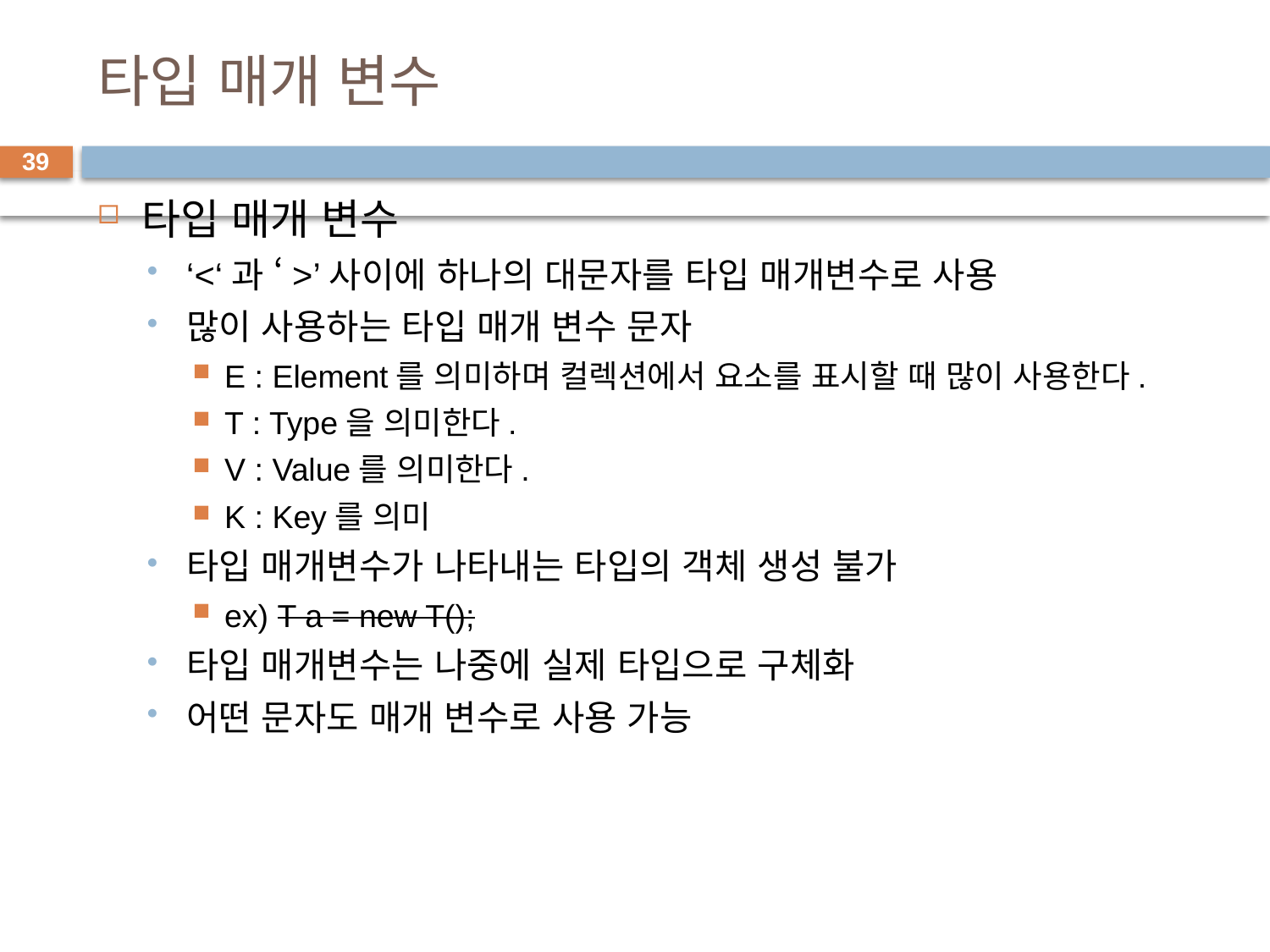

# 타입 매개 변수
39
타입 매개 변수
‘<‘과 ‘>’사이에 하나의 대문자를 타입 매개변수로 사용
많이 사용하는 타입 매개 변수 문자
E : Element를 의미하며 컬렉션에서 요소를 표시할 때 많이 사용한다.
T : Type을 의미한다.
V : Value를 의미한다.
K : Key를 의미
타입 매개변수가 나타내는 타입의 객체 생성 불가
ex) T a = new T();
타입 매개변수는 나중에 실제 타입으로 구체화
어떤 문자도 매개 변수로 사용 가능